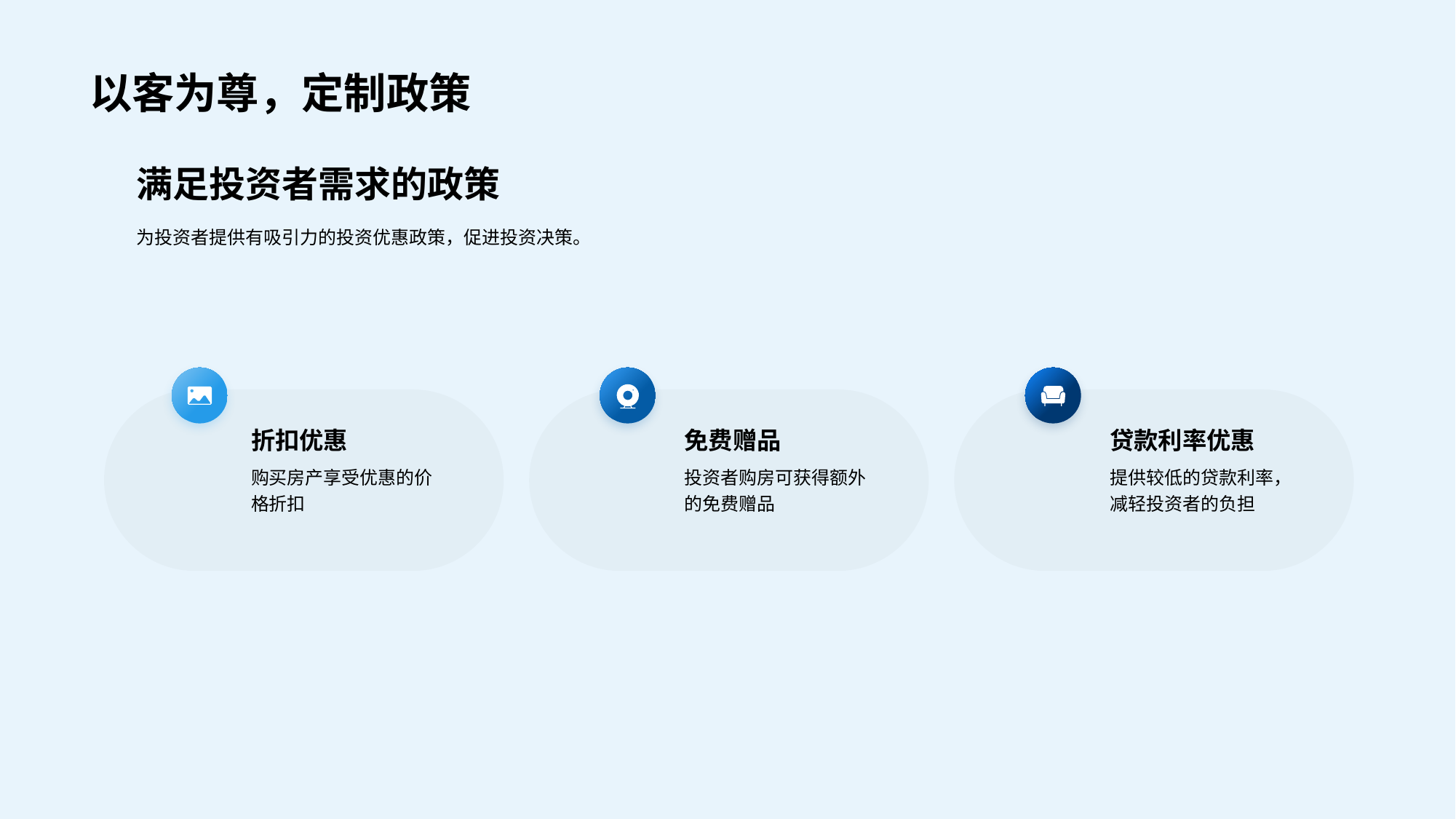

# 以客为尊，定制政策
满足投资者需求的政策
为投资者提供有吸引力的投资优惠政策，促进投资决策。

折扣优惠
购买房产享受优惠的价格折扣

免费赠品
投资者购房可获得额外的免费赠品

贷款利率优惠
提供较低的贷款利率，减轻投资者的负担